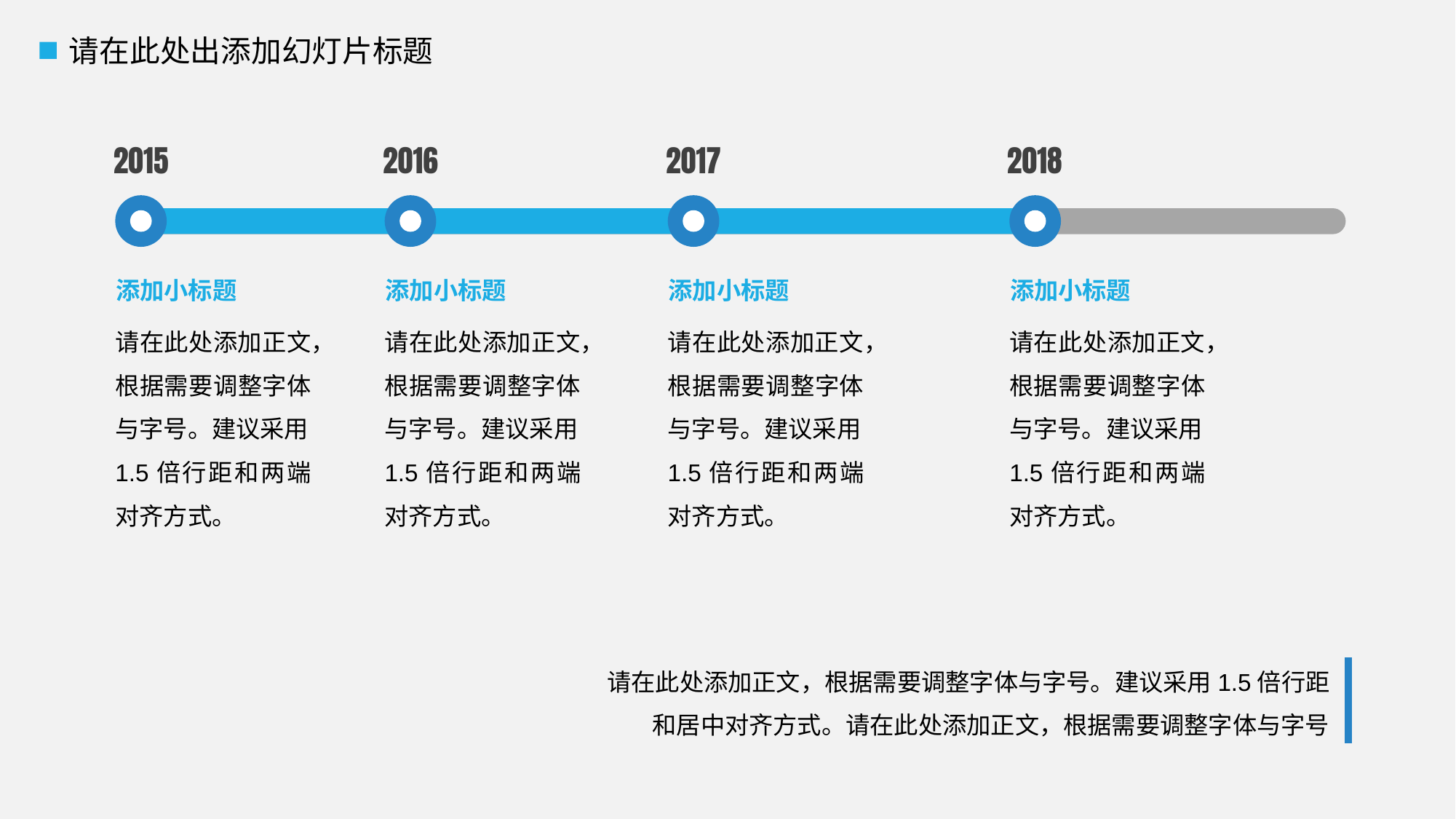

请在此处出添加幻灯片标题

2015
2016
2017
2018

添加小标题
添加小标题
添加小标题
添加小标题
请在此处添加正文，根据需要调整字体与字号。建议采用1.5倍行距和两端对齐方式。
请在此处添加正文，根据需要调整字体与字号。建议采用1.5倍行距和两端对齐方式。
请在此处添加正文，根据需要调整字体与字号。建议采用1.5倍行距和两端对齐方式。
请在此处添加正文，根据需要调整字体与字号。建议采用1.5倍行距和两端对齐方式。
请在此处添加正文，根据需要调整字体与字号。建议采用1.5倍行距和居中对齐方式。请在此处添加正文，根据需要调整字体与字号